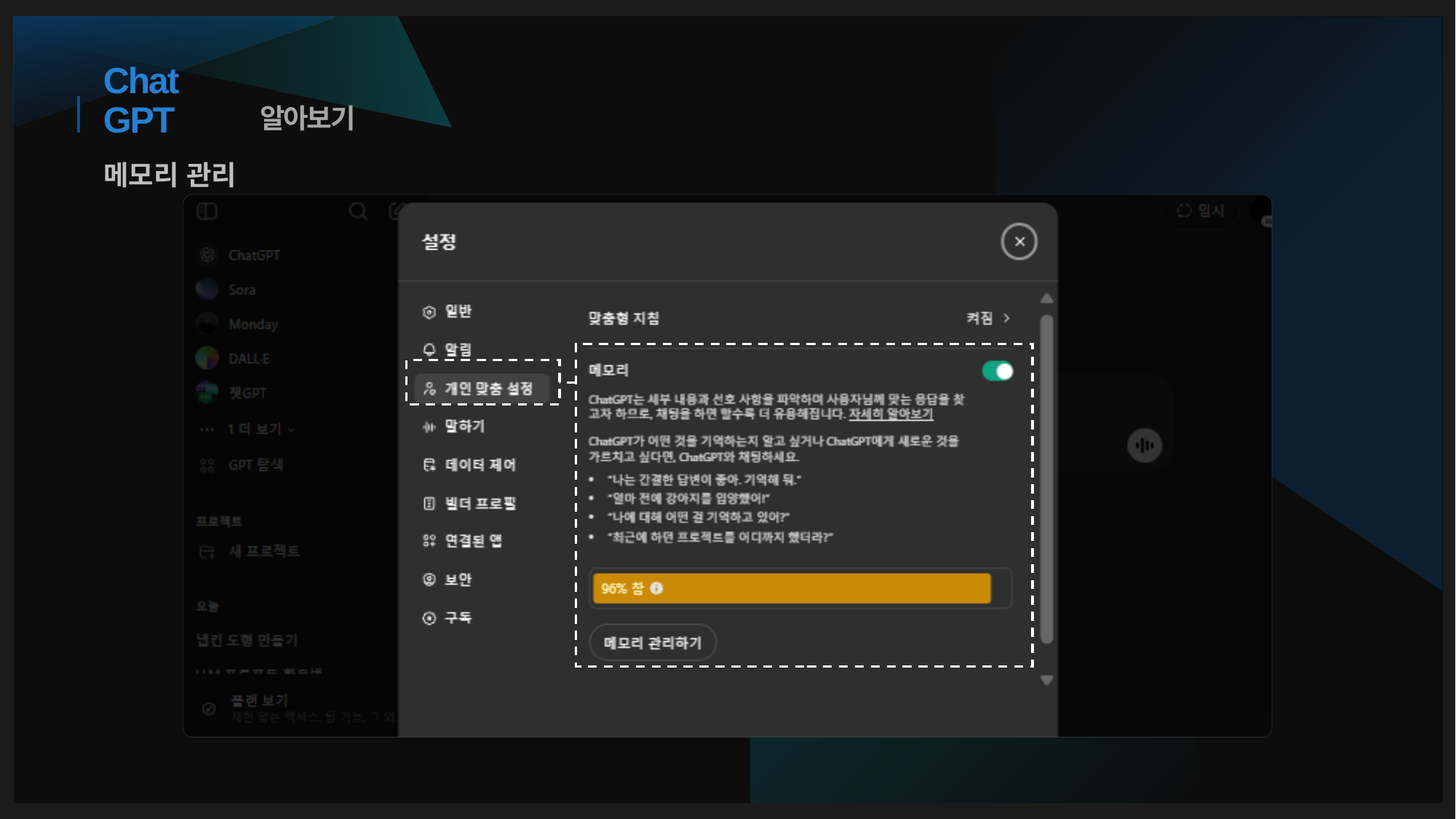

알아보기
# Chat GPT
메모리 관리

무료 모델